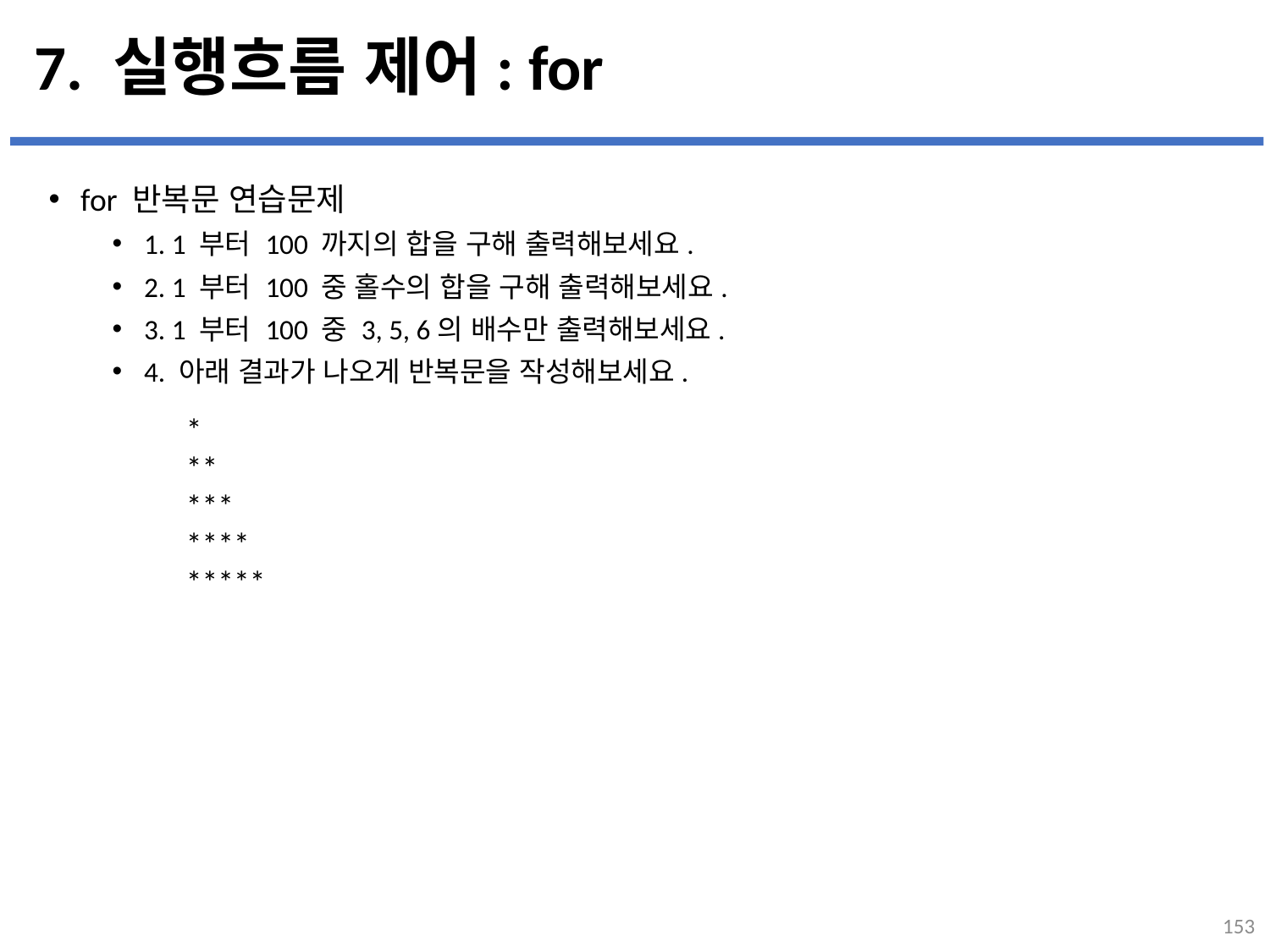

# 7. 실행흐름 제어: for
for 반복문 연습문제
1. 1 부터 100 까지의 합을 구해 출력해보세요.
2. 1 부터 100 중 홀수의 합을 구해 출력해보세요.
3. 1 부터 100 중 3, 5, 6의 배수만 출력해보세요.
4. 아래 결과가 나오게 반복문을 작성해보세요.
...

설명
*
**
***
****
*****
153